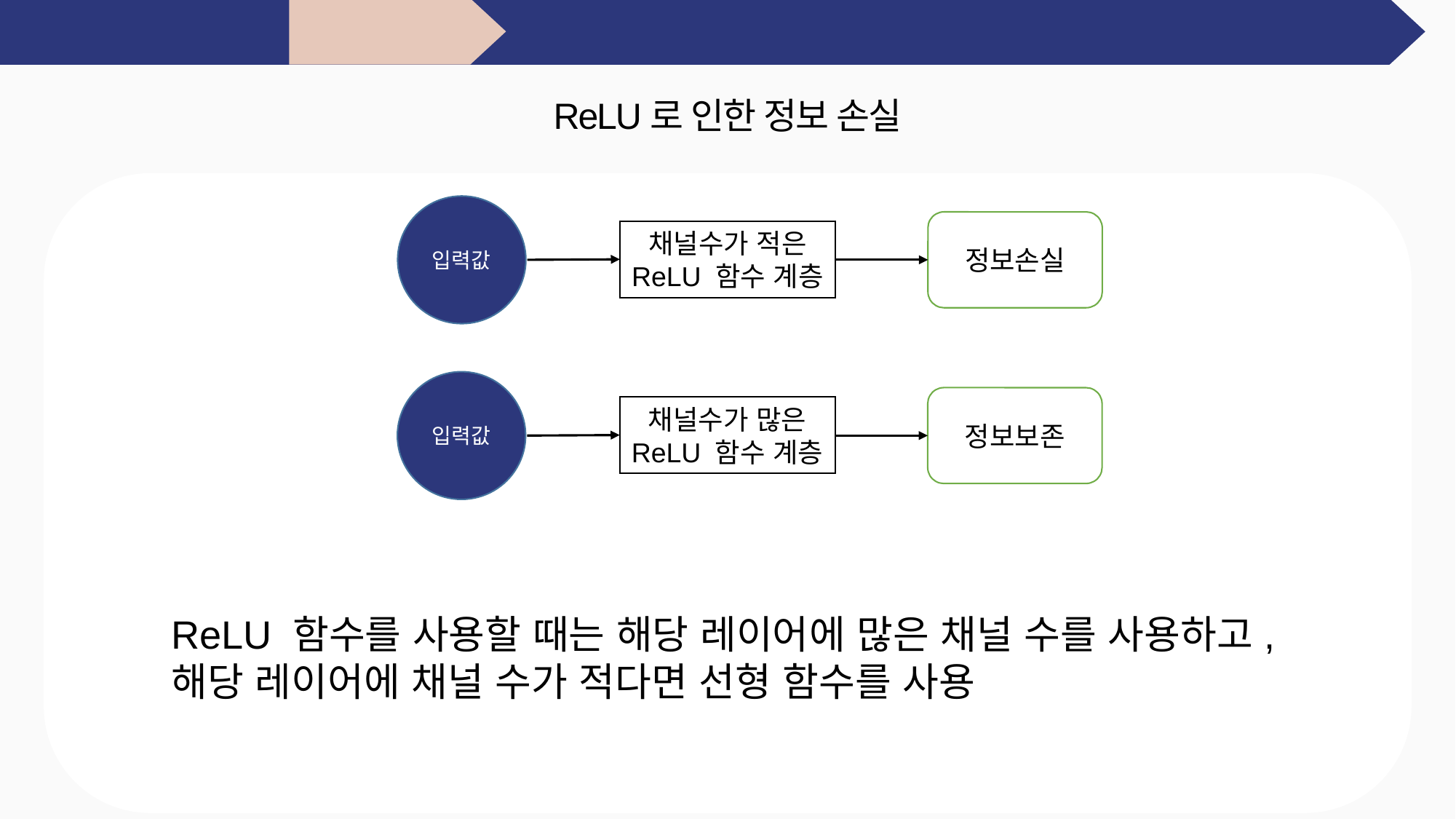

1. Introduction         2. Recap          3. Linear Bottlenecks        4. Inverted Residuals        5. Architecture        6. Performance
ReLU로 인한 정보 손실

입력값
정보손실
채널수가 적은
ReLU 함수 계층
입력값
정보보존
채널수가 많은
ReLU 함수 계층
ReLU 함수를 사용할 때는 해당 레이어에 많은 채널 수를 사용하고,
해당 레이어에 채널 수가 적다면 선형 함수를 사용